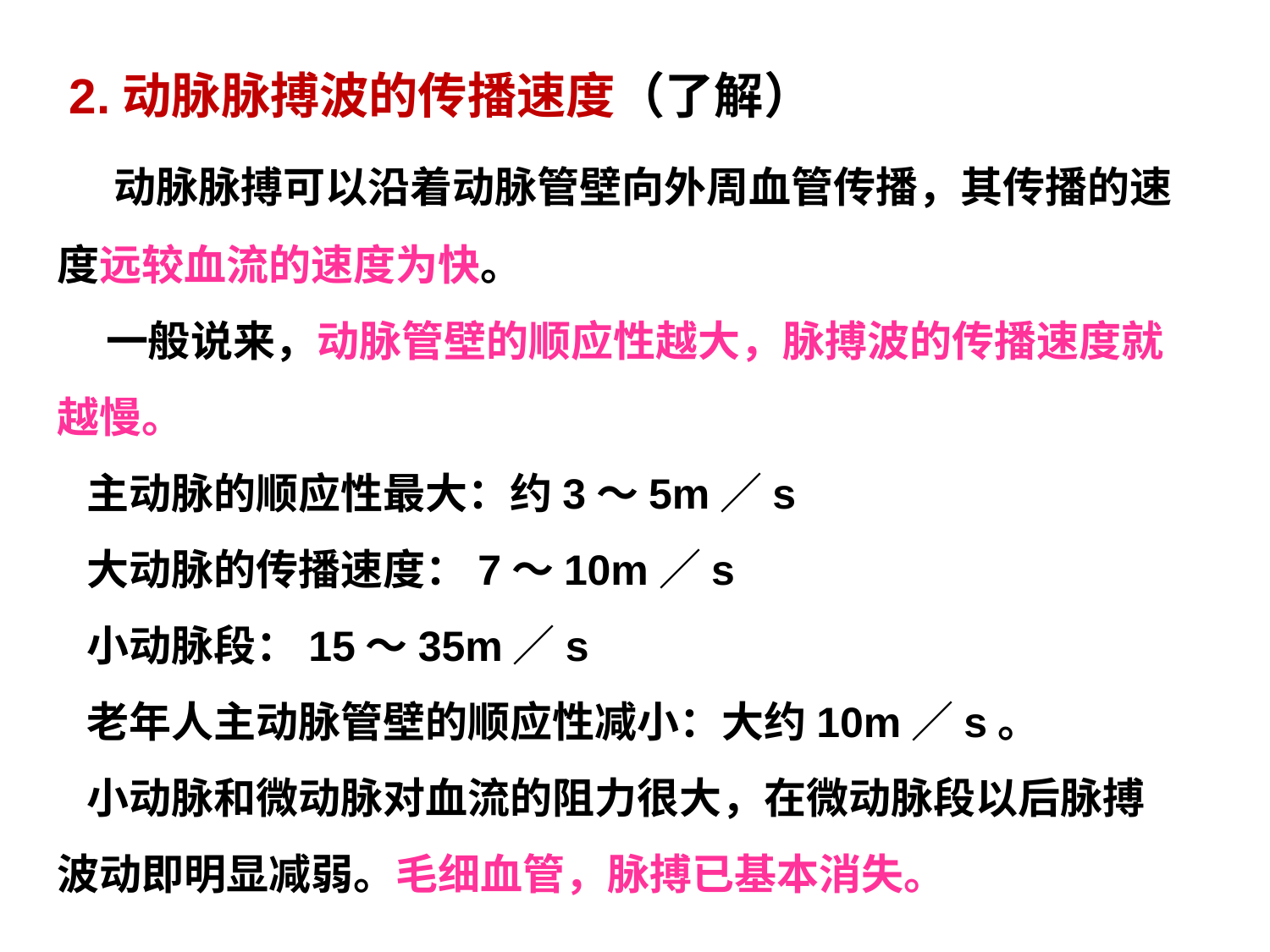

2.动脉脉搏波的传播速度（了解）
    动脉脉搏可以沿着动脉管壁向外周血管传播，其传播的速度远较血流的速度为快。
    一般说来，动脉管壁的顺应性越大，脉搏波的传播速度就越慢。
  主动脉的顺应性最大：约3～5m／s
  大动脉的传播速度：7～10m／s
  小动脉段：15～35m／s
  老年人主动脉管壁的顺应性减小：大约10m／s。
  小动脉和微动脉对血流的阻力很大，在微动脉段以后脉搏波动即明显减弱。毛细血管，脉搏已基本消失。